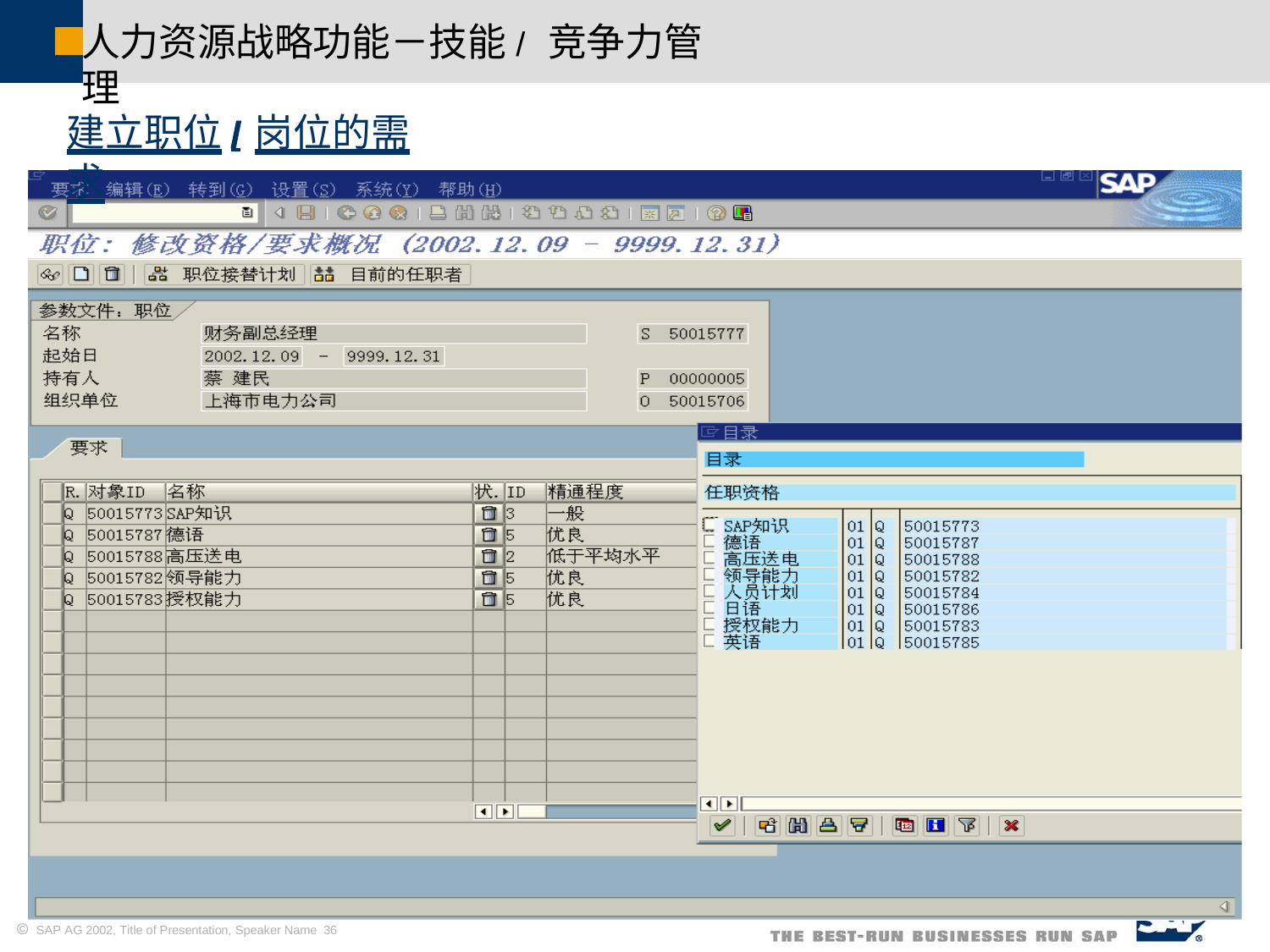

人力资源战略功能－技能/竞争力管理
建立职位/岗位的需求

©  SAP AG 2002, Title of Presentation, Speaker Name  36